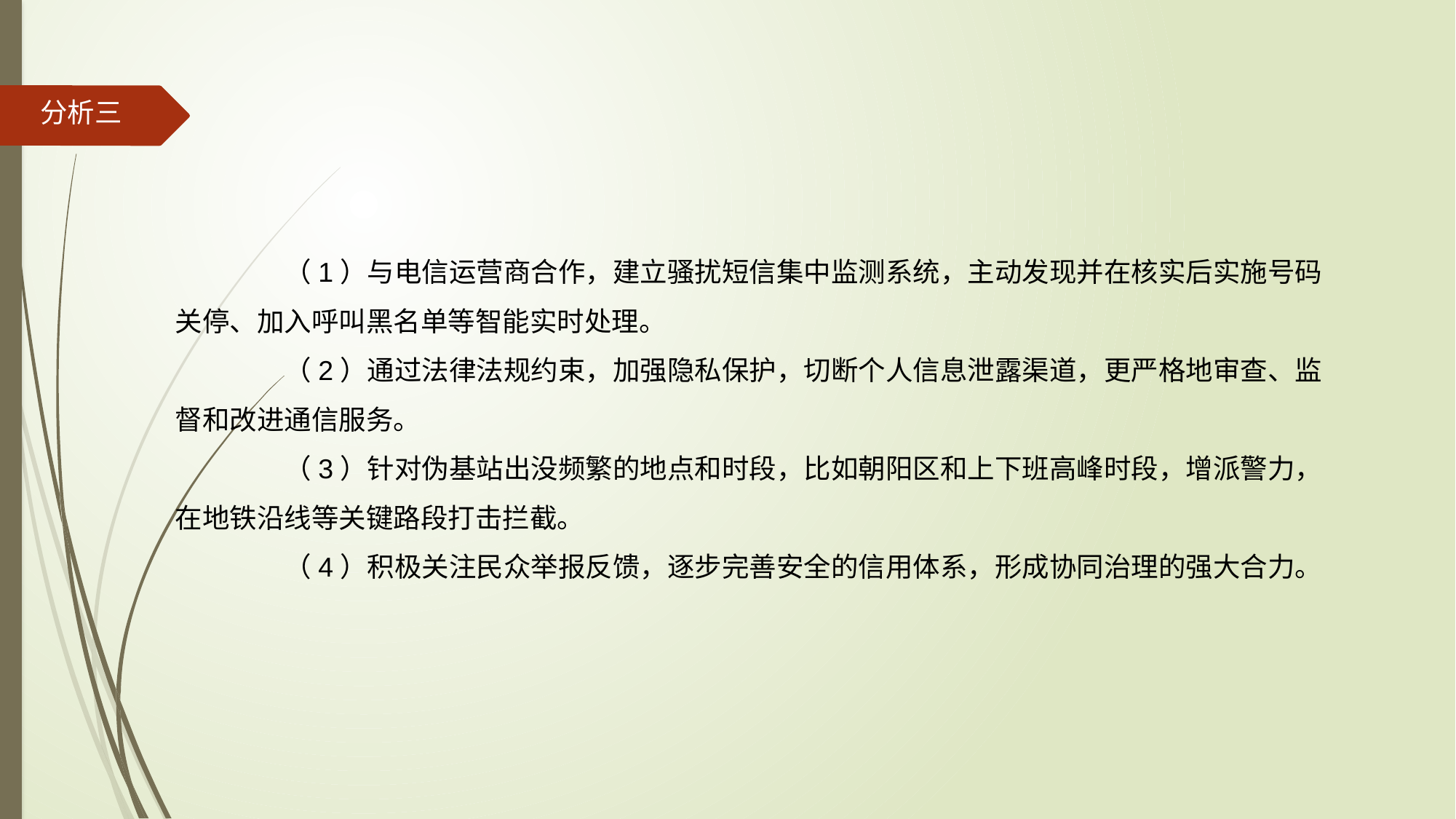

分析三
	（1）与电信运营商合作，建立骚扰短信集中监测系统，主动发现并在核实后实施号码关停、加入呼叫黑名单等智能实时处理。
	（2）通过法律法规约束，加强隐私保护，切断个人信息泄露渠道，更严格地审查、监督和改进通信服务。
	（3）针对伪基站出没频繁的地点和时段，比如朝阳区和上下班高峰时段，增派警力，在地铁沿线等关键路段打击拦截。
	（4）积极关注民众举报反馈，逐步完善安全的信用体系，形成协同治理的强大合力。